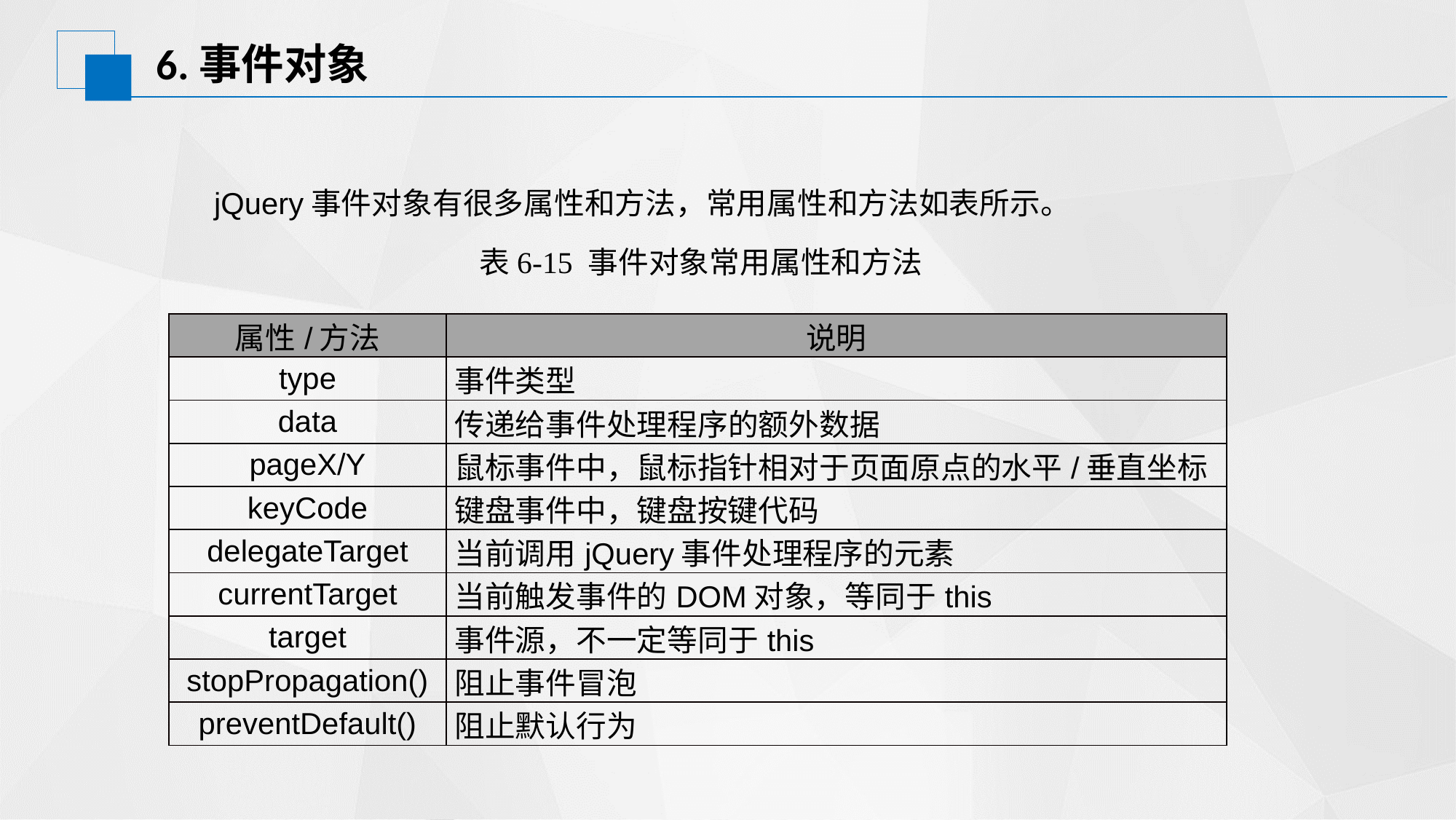

# 6.事件对象
jQuery事件对象有很多属性和方法，常用属性和方法如表所示。
表6-15 事件对象常用属性和方法
| 属性/方法 | 说明 |
| --- | --- |
| type | 事件类型 |
| data | 传递给事件处理程序的额外数据 |
| pageX/Y | 鼠标事件中，鼠标指针相对于页面原点的水平/垂直坐标 |
| keyCode | 键盘事件中，键盘按键代码 |
| delegateTarget | 当前调用jQuery事件处理程序的元素 |
| currentTarget | 当前触发事件的DOM对象，等同于this |
| target | 事件源，不一定等同于this |
| stopPropagation() | 阻止事件冒泡 |
| preventDefault() | 阻止默认行为 |